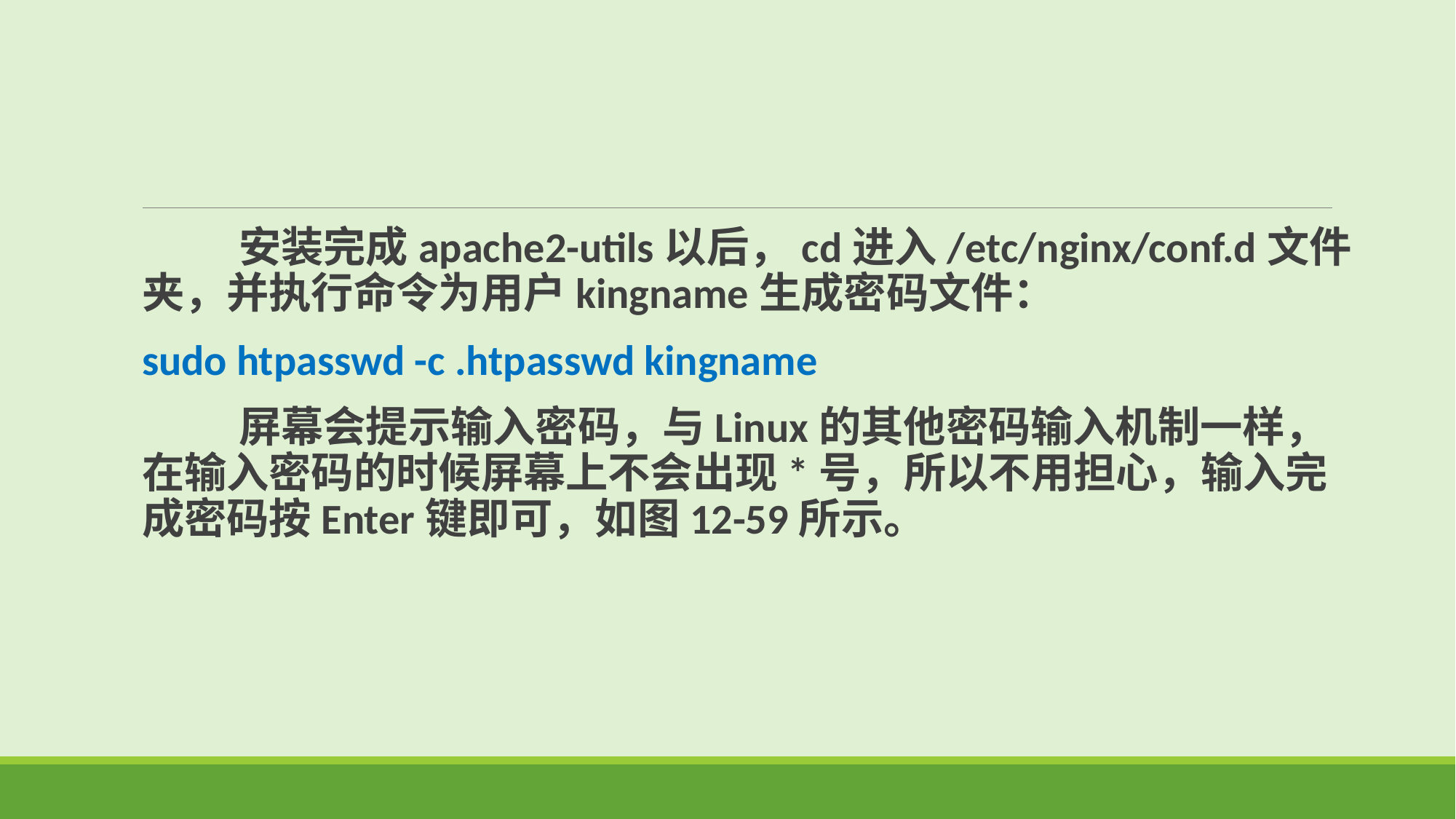

安装完成apache2-utils以后，cd进入/etc/nginx/conf.d文件夹，并执行命令为用户kingname生成密码文件：
sudo htpasswd -c .htpasswd kingname
         屏幕会提示输入密码，与Linux的其他密码输入机制一样，在输入密码的时候屏幕上不会出现*号，所以不用担心，输入完成密码按Enter键即可，如图12-59所示。